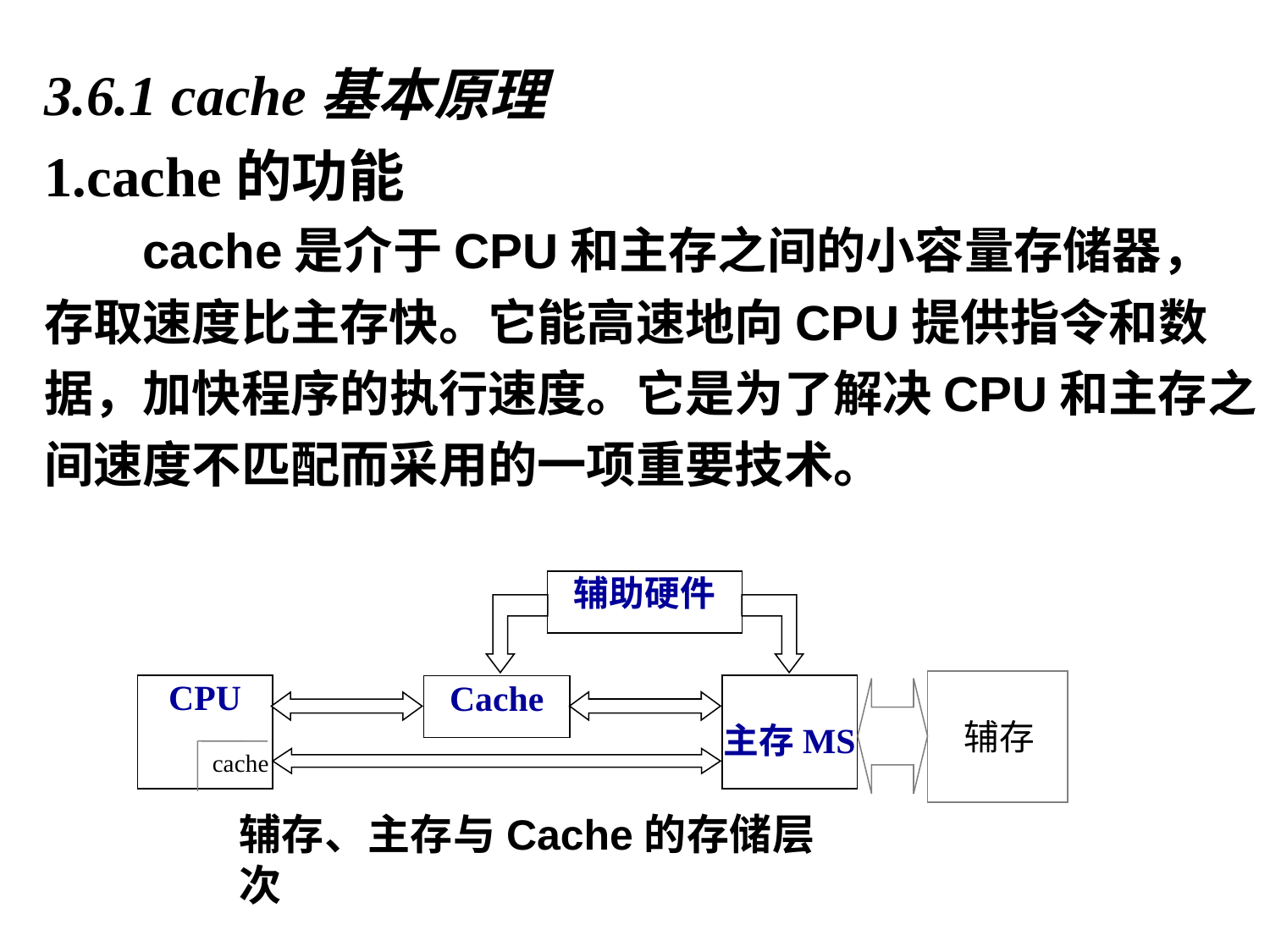

3.6.1 cache基本原理
1.cache的功能
        cache是介于CPU和主存之间的小容量存储器，存取速度比主存快。它能高速地向CPU提供指令和数据，加快程序的执行速度。它是为了解决CPU和主存之间速度不匹配而采用的一项重要技术。
辅助硬件

CPU

主存MS
Cache

辅存、主存与Cache的存储层次

  辅存

  cache